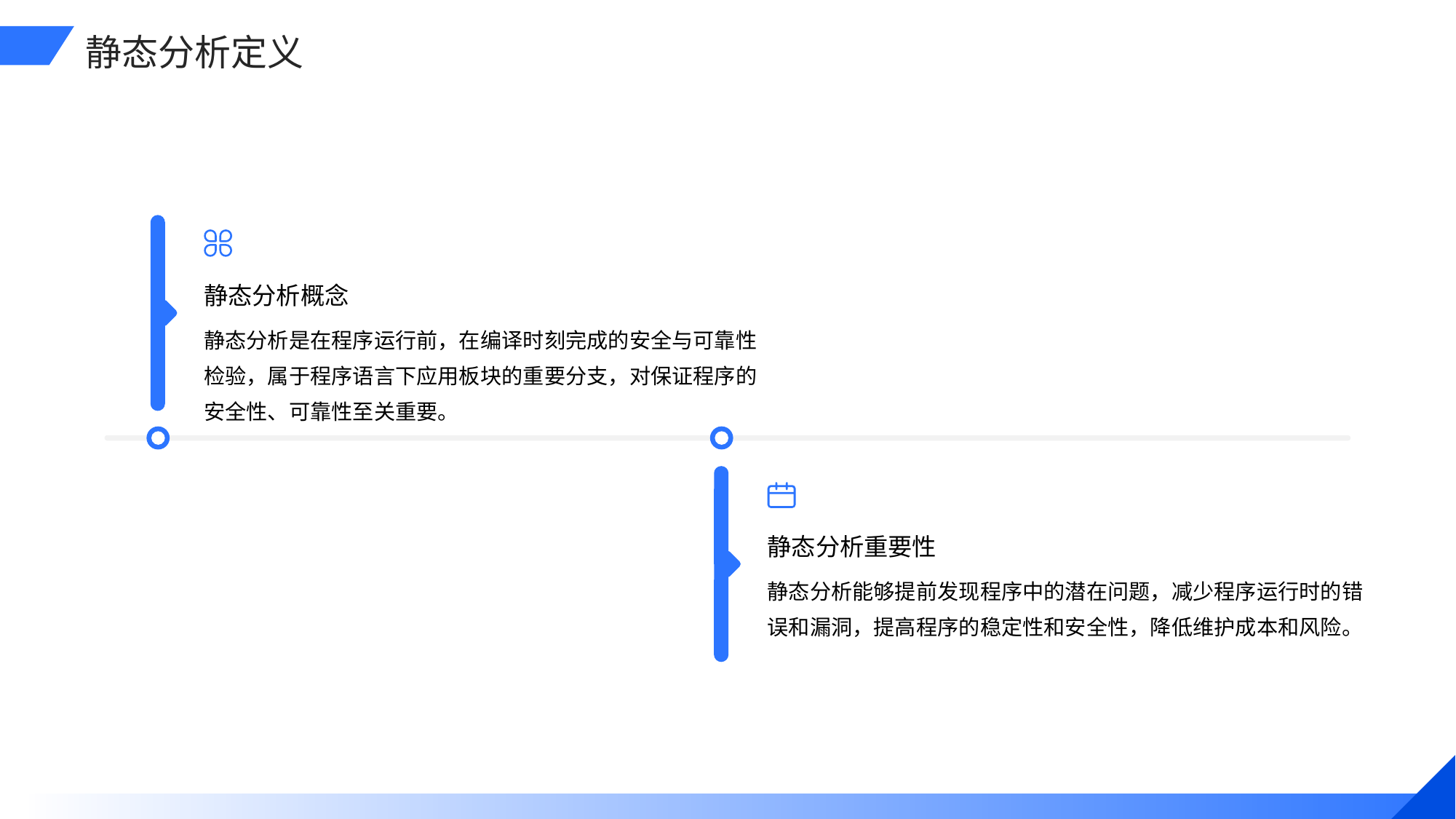

静态分析定义

静态分析概念
静态分析是在程序运行前，在编译时刻完成的安全与可靠性检验，属于程序语言下应用板块的重要分支，对保证程序的安全性、可靠性至关重要。

静态分析重要性
静态分析能够提前发现程序中的潜在问题，减少程序运行时的错误和漏洞，提高程序的稳定性和安全性，降低维护成本和风险。